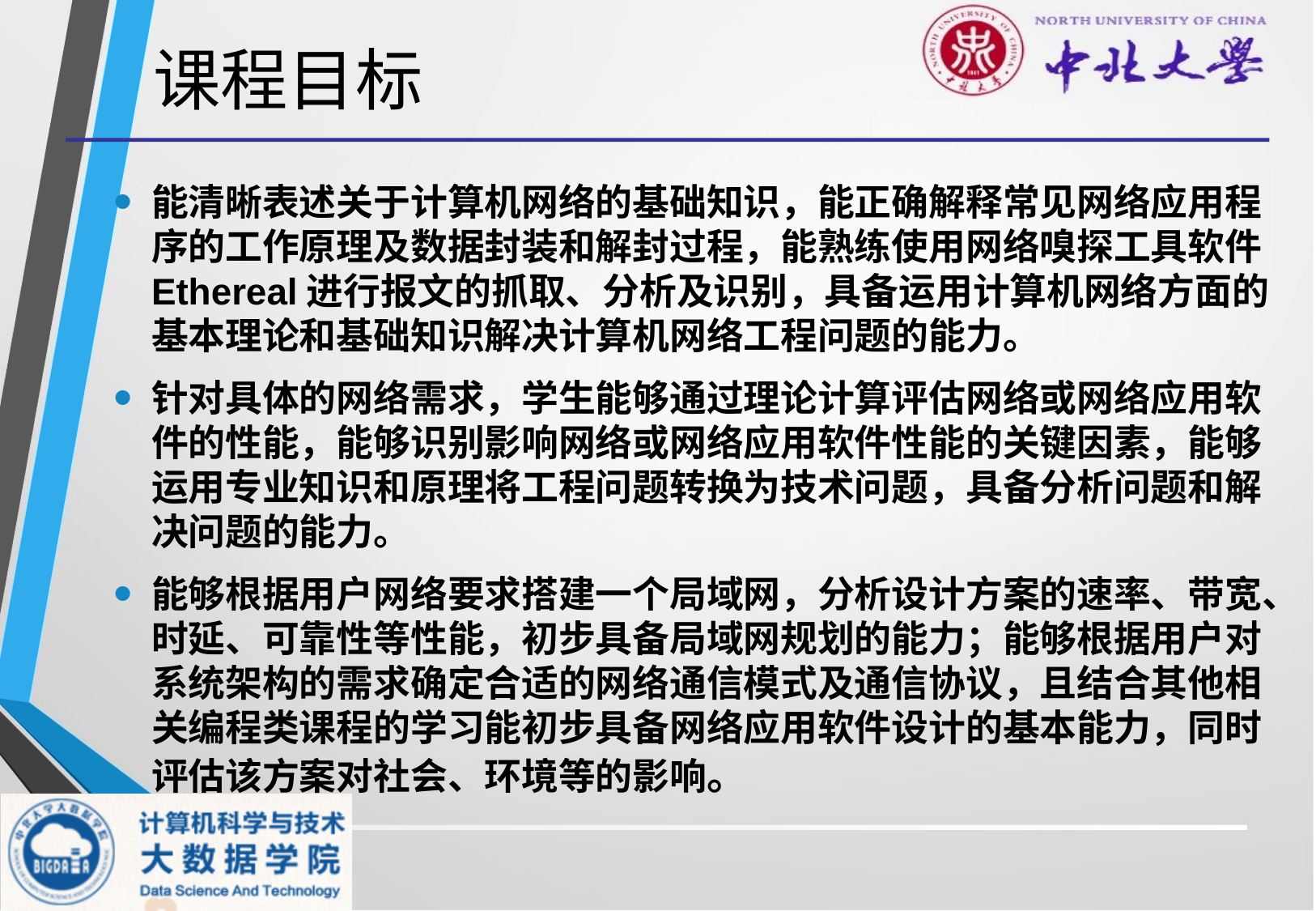

# 课程目标
能清晰表述关于计算机网络的基础知识，能正确解释常见网络应用程序的工作原理及数据封装和解封过程，能熟练使用网络嗅探工具软件Ethereal进行报文的抓取、分析及识别，具备运用计算机网络方面的基本理论和基础知识解决计算机网络工程问题的能力。
针对具体的网络需求，学生能够通过理论计算评估网络或网络应用软件的性能，能够识别影响网络或网络应用软件性能的关键因素，能够运用专业知识和原理将工程问题转换为技术问题，具备分析问题和解决问题的能力。
能够根据用户网络要求搭建一个局域网，分析设计方案的速率、带宽、时延、可靠性等性能，初步具备局域网规划的能力；能够根据用户对系统架构的需求确定合适的网络通信模式及通信协议，且结合其他相关编程类课程的学习能初步具备网络应用软件设计的基本能力，同时评估该方案对社会、环境等的影响。
3